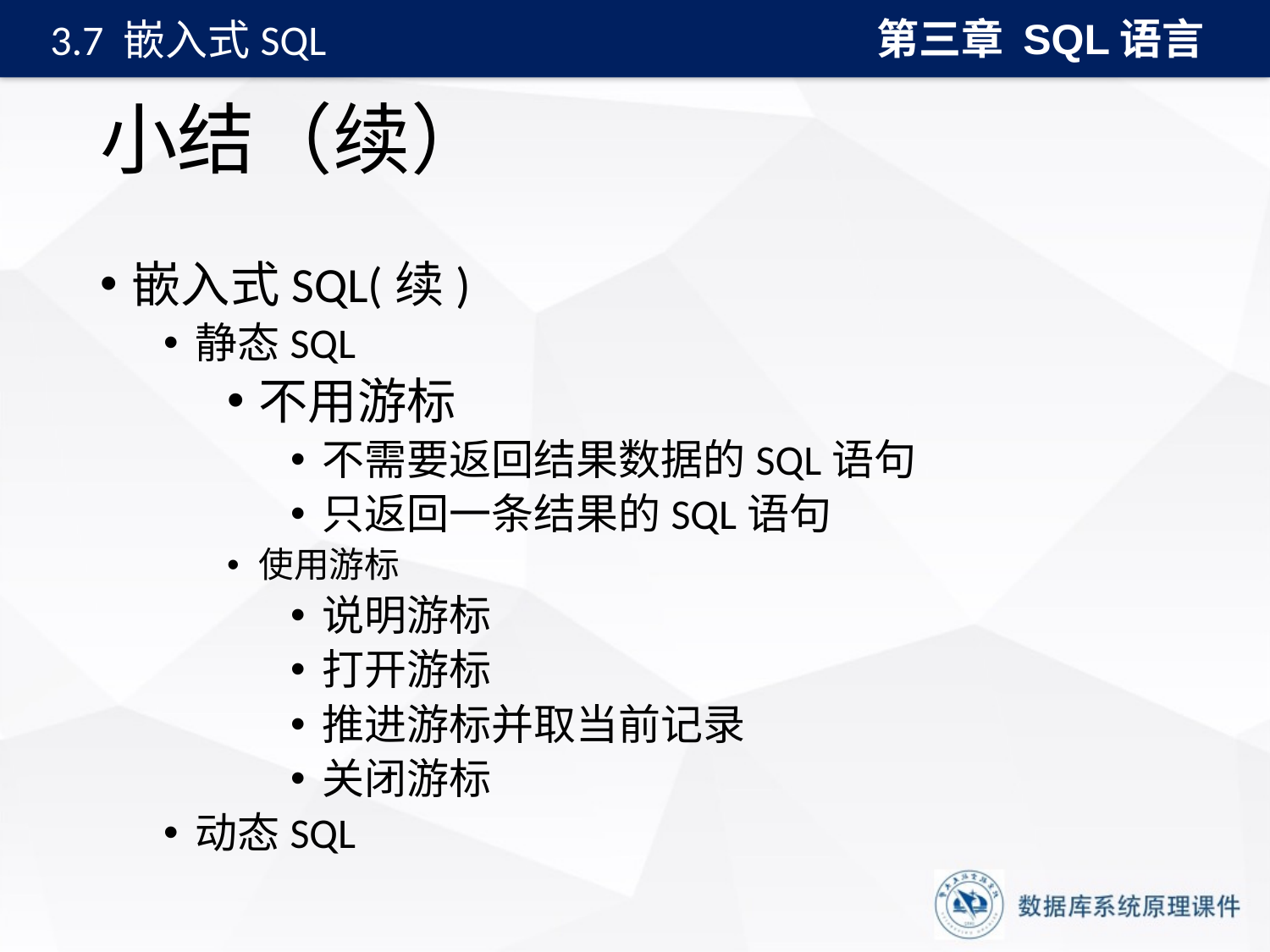

第三章 SQL语言
3.7 嵌入式SQL
# 小结（续）
嵌入式SQL(续)
静态SQL
不用游标
不需要返回结果数据的SQL语句
只返回一条结果的SQL语句
使用游标
说明游标
打开游标
推进游标并取当前记录
关闭游标
动态SQL